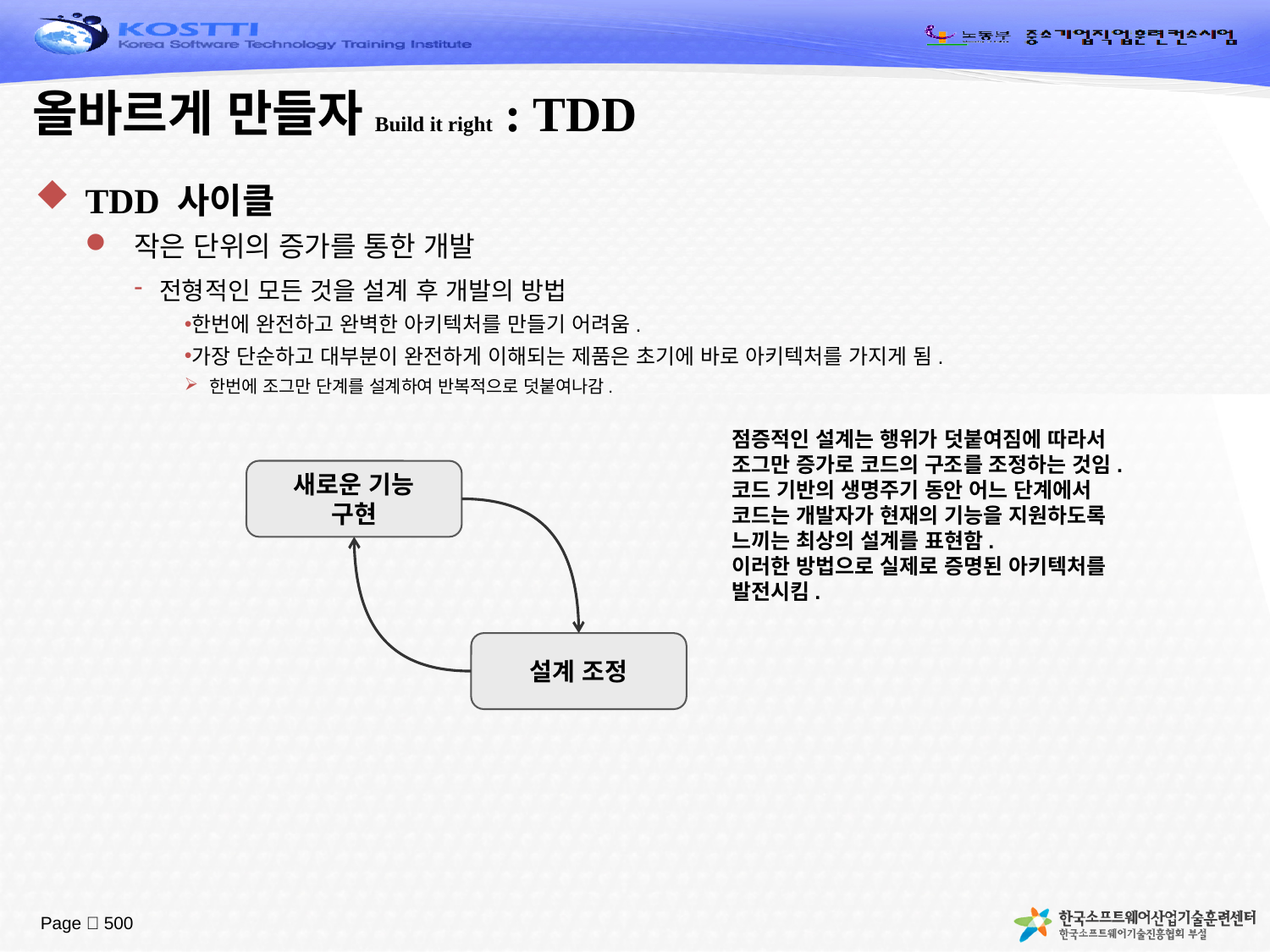

# 올바르게 만들자Build it right : TDD
TDD 사이클
작은 단위의 증가를 통한 개발
전형적인 모든 것을 설계 후 개발의 방법
한번에 완전하고 완벽한 아키텍처를 만들기 어려움.
가장 단순하고 대부분이 완전하게 이해되는 제품은 초기에 바로 아키텍처를 가지게 됨.
한번에 조그만 단계를 설계하여 반복적으로 덧붙여나감.
점증적인 설계는 행위가 덧붙여짐에 따라서
조그만 증가로 코드의 구조를 조정하는 것임.
코드 기반의 생명주기 동안 어느 단계에서
코드는 개발자가 현재의 기능을 지원하도록
느끼는 최상의 설계를 표현함.
이러한 방법으로 실제로 증명된 아키텍처를
발전시킴.
새로운 기능
구현
설계 조정